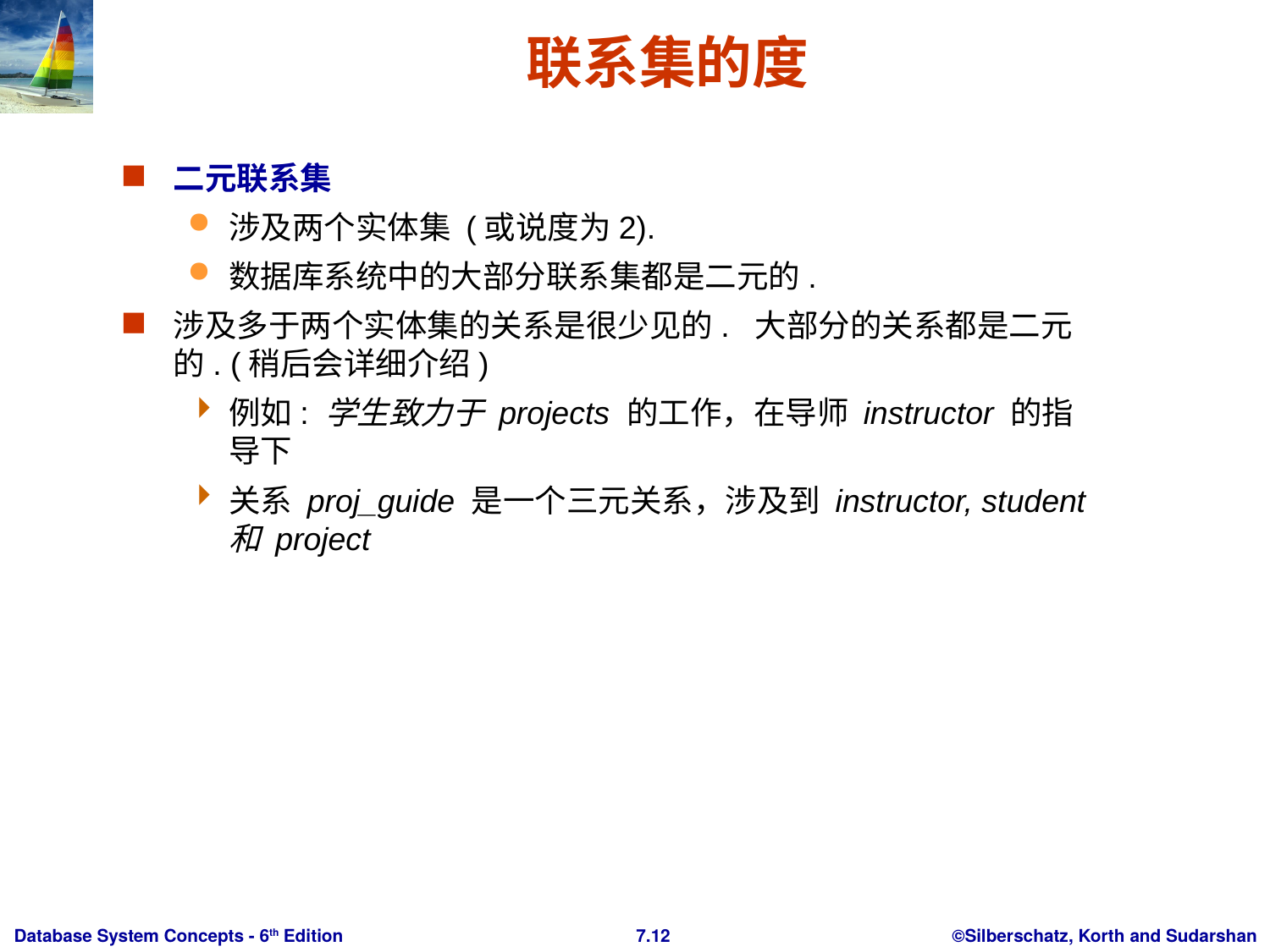

# 联系集的度
二元联系集
涉及两个实体集 (或说度为2).
数据库系统中的大部分联系集都是二元的.
涉及多于两个实体集的关系是很少见的.  大部分的关系都是二元的. (稍后会详细介绍)
例如: 学生致力于 projects 的工作，在导师 instructor 的指导下
关系 proj_guide 是一个三元关系，涉及到 instructor, student 和 project